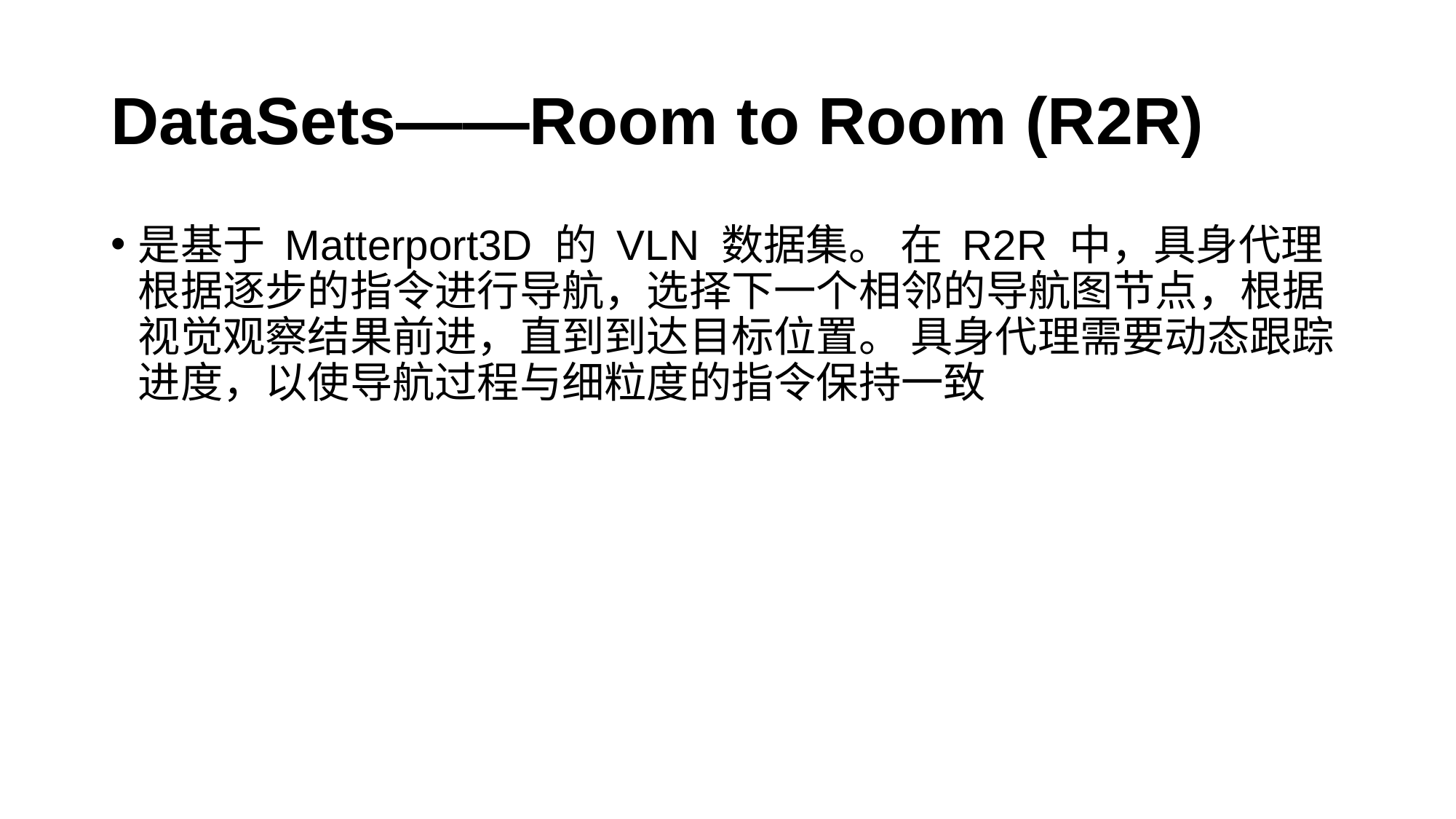

# DataSets——Room to Room (R2R)
是基于 Matterport3D 的 VLN 数据集。 在 R2R 中，具身代理根据逐步的指令进行导航，选择下一个相邻的导航图节点，根据视觉观察结果前进，直到到达目标位置。 具身代理需要动态跟踪进度，以使导航过程与细粒度的指令保持一致